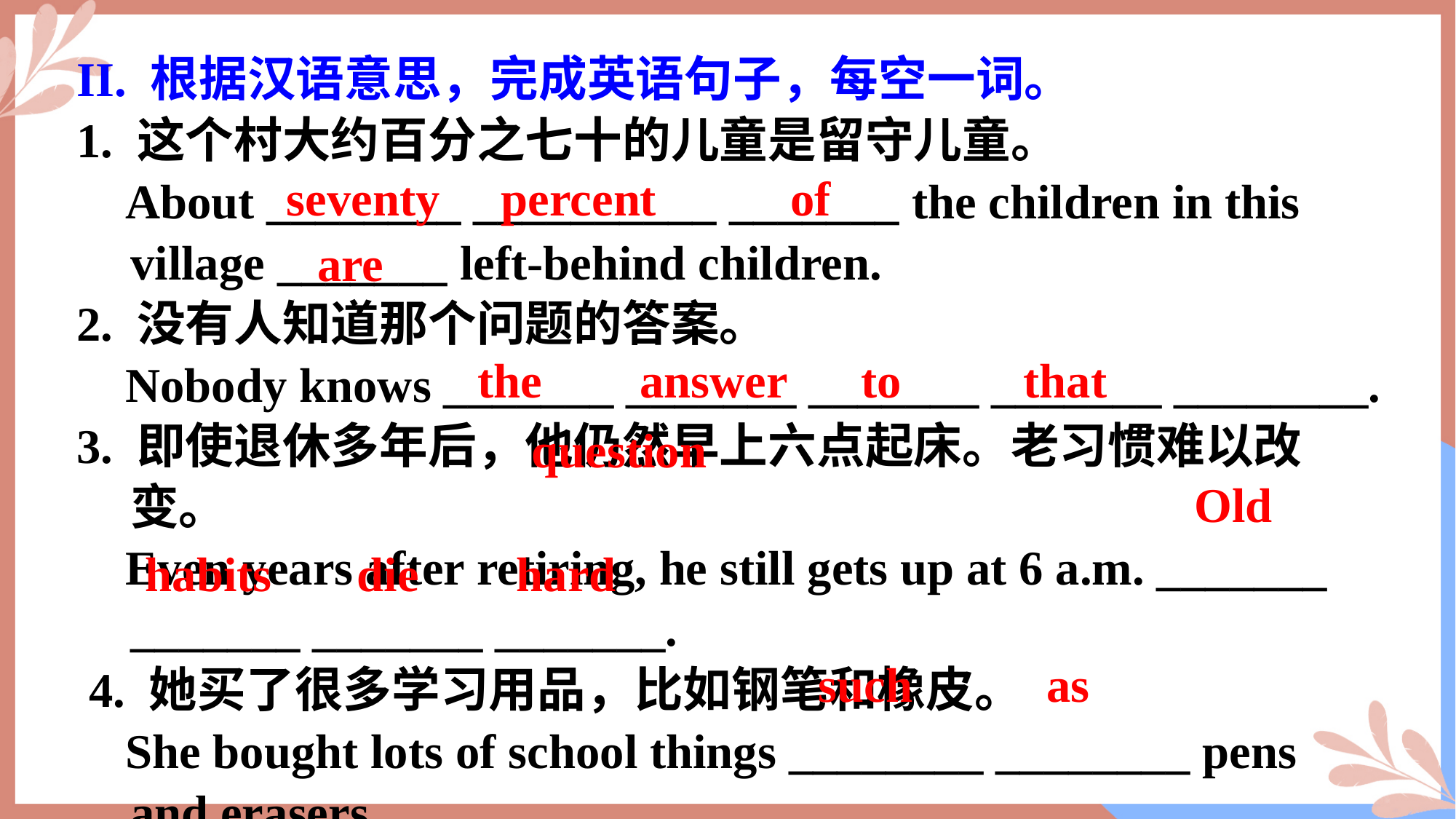

II. 根据汉语意思，完成英语句子，每空一词。
1. 这个村大约百分之七十的儿童是留守儿童。
    About ________ __________ _______ the children in this village _______ left-behind children.
2. 没有人知道那个问题的答案。
    Nobody knows _______ _______ _______ _______ ________.
3. 即使退休多年后，他仍然早上六点起床。老习惯难以改变。
    Even years after retiring, he still gets up at 6 a.m. _______ _______ _______ _______.
 4. 她买了很多学习用品，比如钢笔和橡皮。
    She bought lots of school things ________ ________ pens and erasers.
 seventy     percent           of
are
the        answer      to          that      question
Old
habits       die        hard
 such           as